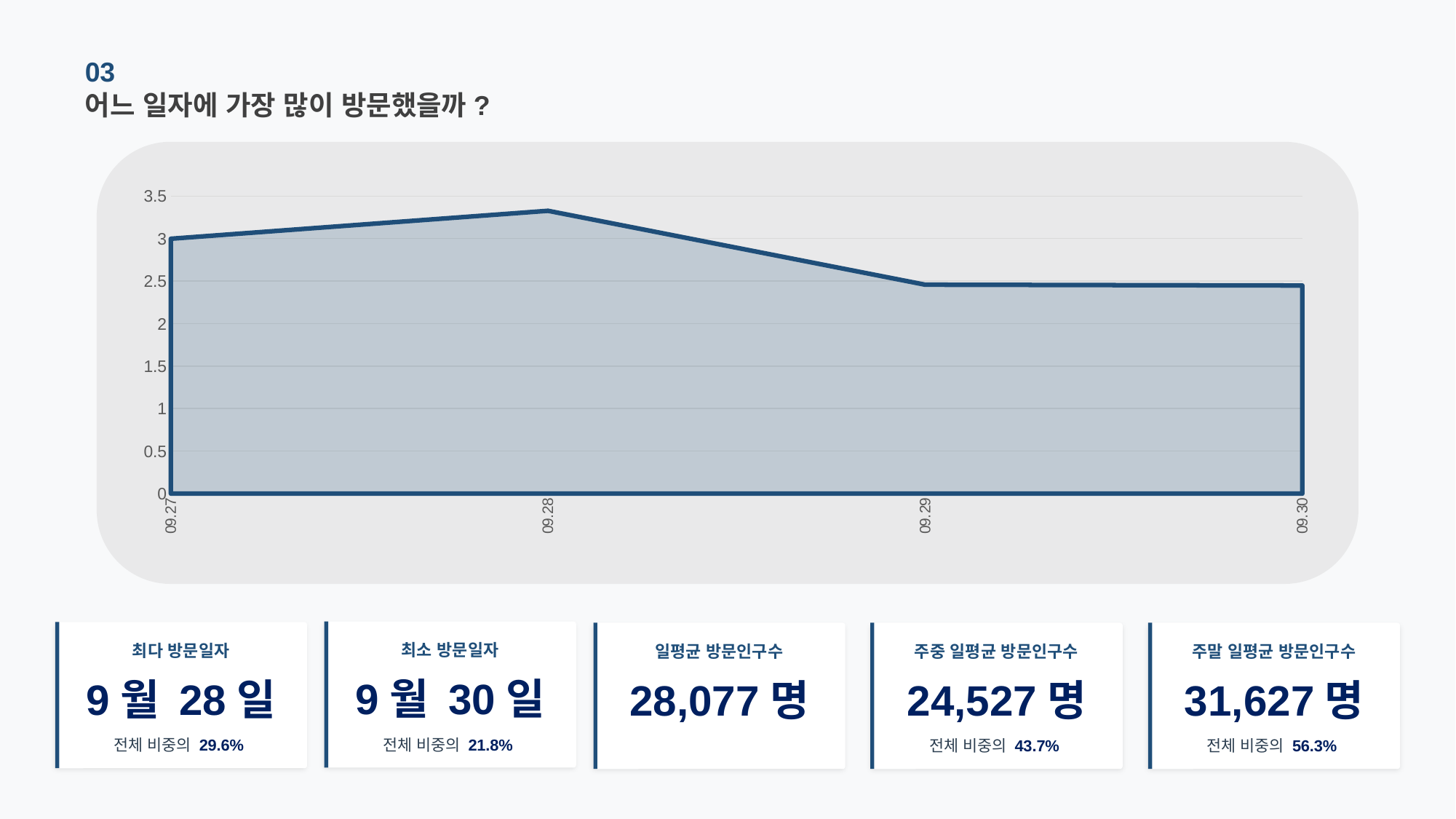

03
어느 일자에 가장 많이 방문했을까?

### Chart

| Category | 방문인구(명) |
|---|---|
| 09.27 | 2.9983 |
| 09.28 | 3.327 |
| 09.29 | 2.4574 |
| 09.30 | 2.448 |

최소 방문일자
최다 방문일자
주말 일평균 방문인구수
일평균 방문인구수
주중 일평균 방문인구수
9월 30일
9월 28일
31,627명
28,077명
24,527명
전체 비중의 21.8%
전체 비중의 29.6%
전체 비중의 56.3%
전체 비중의 43.7%